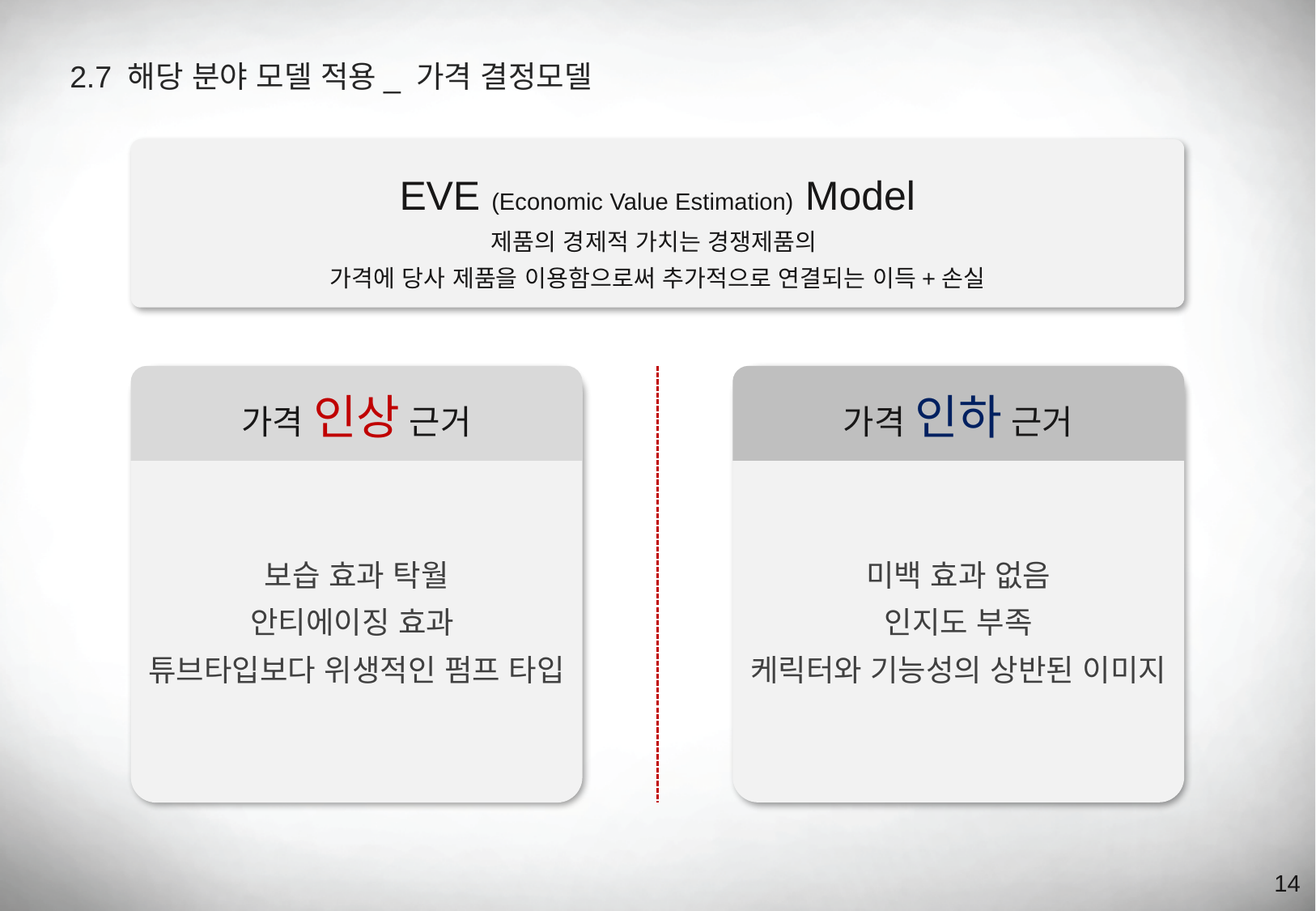

2.7 해당 분야 모델 적용_ 가격 결정모델
EVE (Economic Value Estimation) Model
제품의 경제적 가치는 경쟁제품의
가격에 당사 제품을 이용함으로써 추가적으로 연결되는 이득+손실
가격 인상 근거

가격 인하 근거

보습 효과 탁월
안티에이징 효과
튜브타입보다 위생적인 펌프 타입
미백 효과 없음
인지도 부족
케릭터와 기능성의 상반된 이미지
14